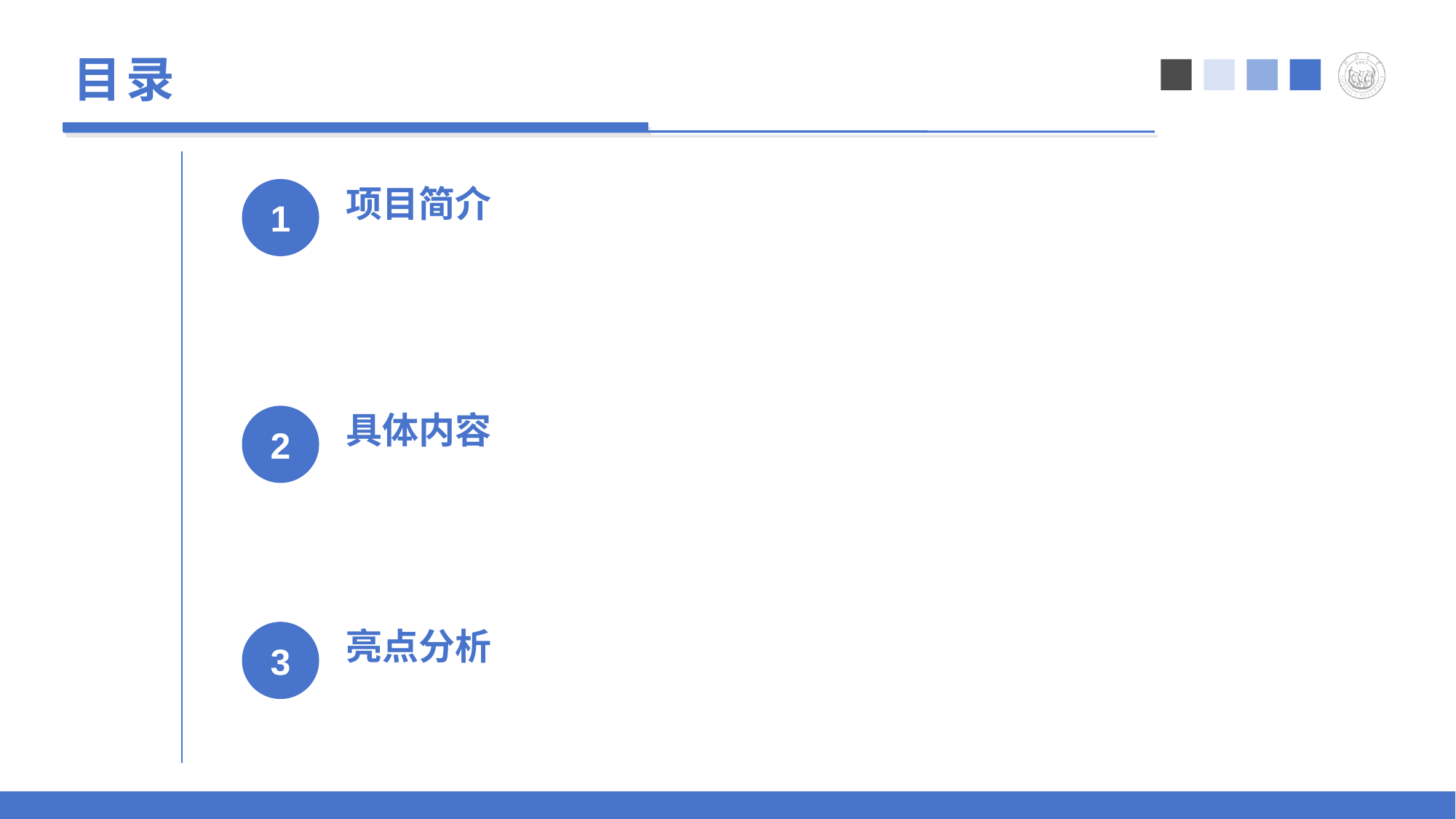

# 目录
项目简介
1
具体内容
2
亮点分析
3
3